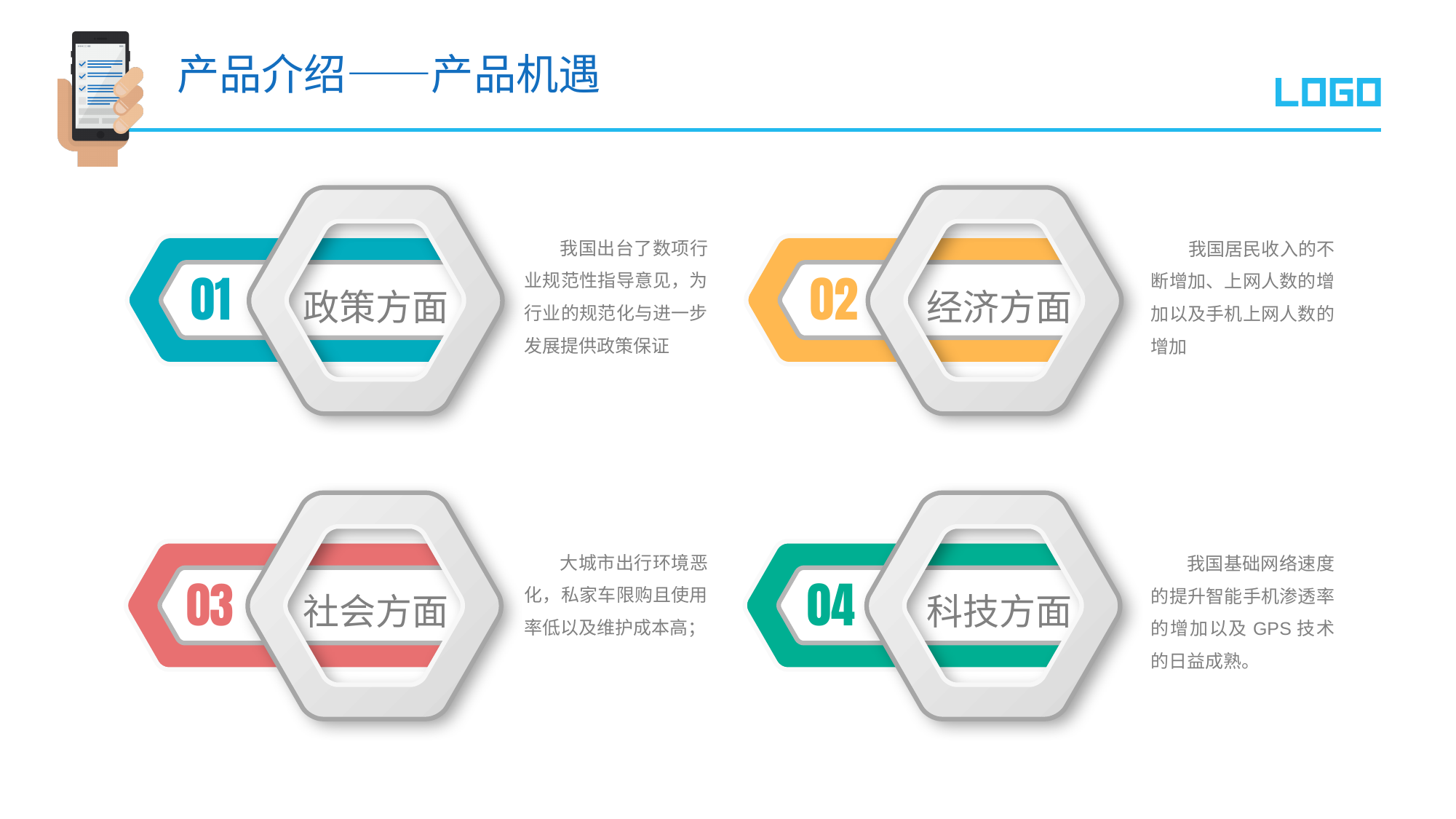

产品介绍——产品机遇

       我国出台了数项行业规范性指导意见，为行业的规范化与进一步发展提供政策保证
        我国居民收入的不断增加、上网人数的增加以及手机上网人数的增加

01
02
政策方面
经济方面

       大城市出行环境恶化，私家车限购且使用率低以及维护成本高；
       我国基础网络速度的提升智能手机渗透率的增加以及GPS技术的日益成熟。

03
04
社会方面
科技方面